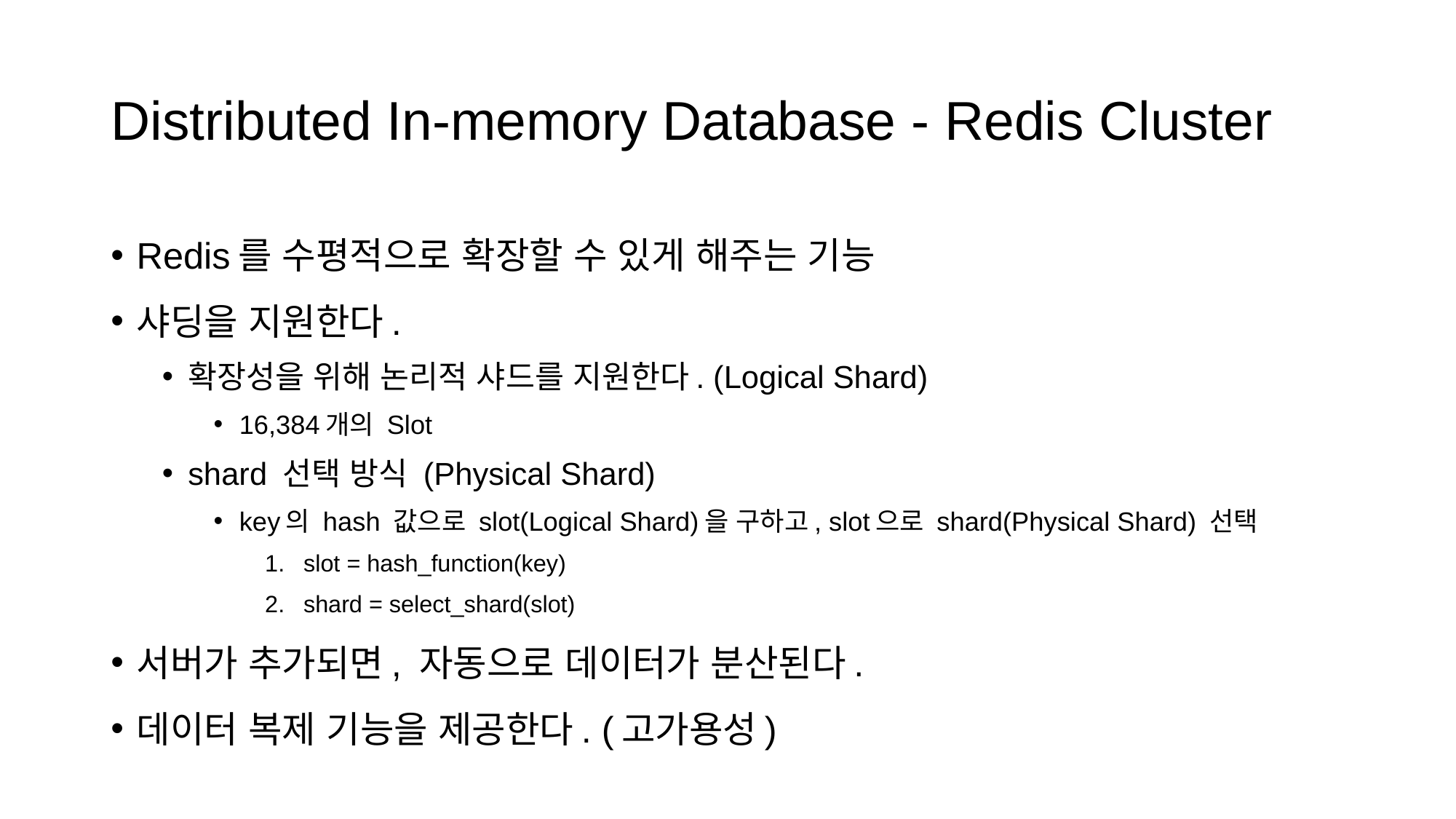

# Distributed In-memory Database - Redis Cluster
Redis를 수평적으로 확장할 수 있게 해주는 기능
샤딩을 지원한다.
확장성을 위해 논리적 샤드를 지원한다. (Logical Shard)
16,384개의 Slot
shard 선택 방식 (Physical Shard)
key의 hash 값으로 slot(Logical Shard)을 구하고, slot으로 shard(Physical Shard) 선택
slot = hash_function(key)
shard = select_shard(slot)
서버가 추가되면, 자동으로 데이터가 분산된다.
데이터 복제 기능을 제공한다. (고가용성)